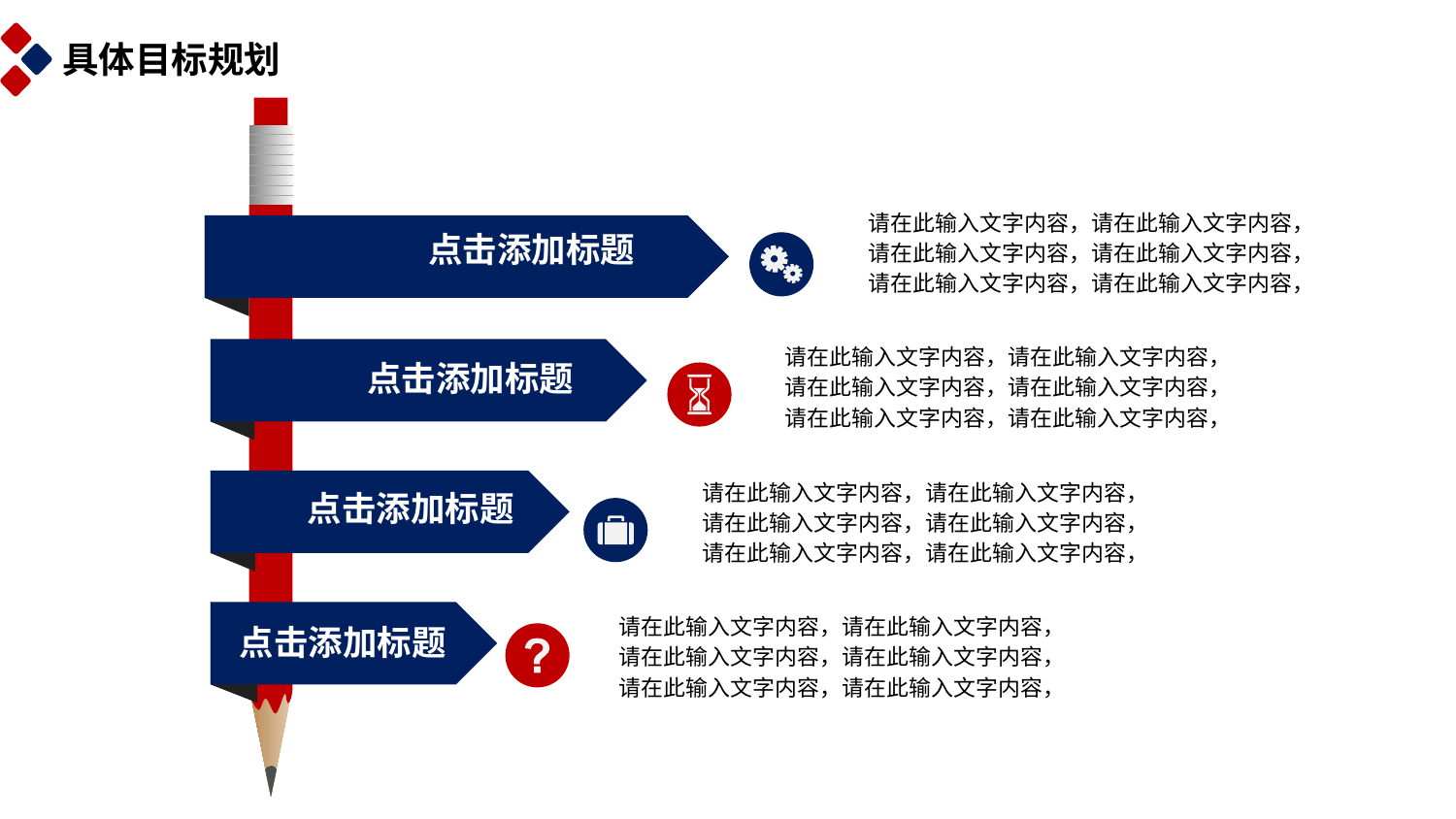

具体目标规划

请在此输入文字内容，请在此输入文字内容，请在此输入文字内容，请在此输入文字内容，请在此输入文字内容，请在此输入文字内容，

点击添加标题

请在此输入文字内容，请在此输入文字内容，请在此输入文字内容，请在此输入文字内容，请在此输入文字内容，请在此输入文字内容，

点击添加标题

请在此输入文字内容，请在此输入文字内容，请在此输入文字内容，请在此输入文字内容，请在此输入文字内容，请在此输入文字内容，

点击添加标题

请在此输入文字内容，请在此输入文字内容，请在此输入文字内容，请在此输入文字内容，请在此输入文字内容，请在此输入文字内容，
点击添加标题